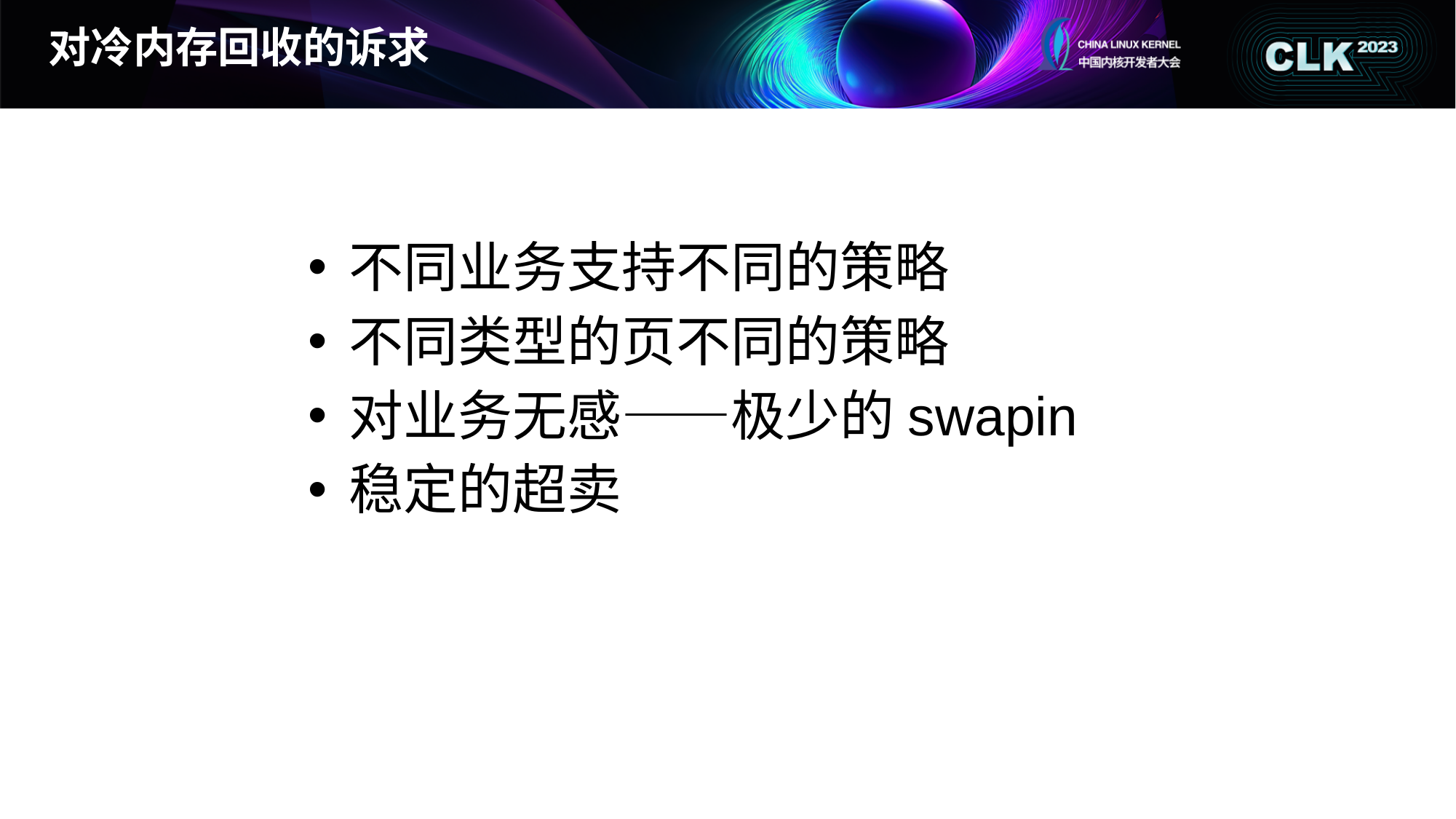

# 对冷内存回收的诉求
不同业务支持不同的策略
不同类型的页不同的策略
对业务无感——极少的swapin
稳定的超卖